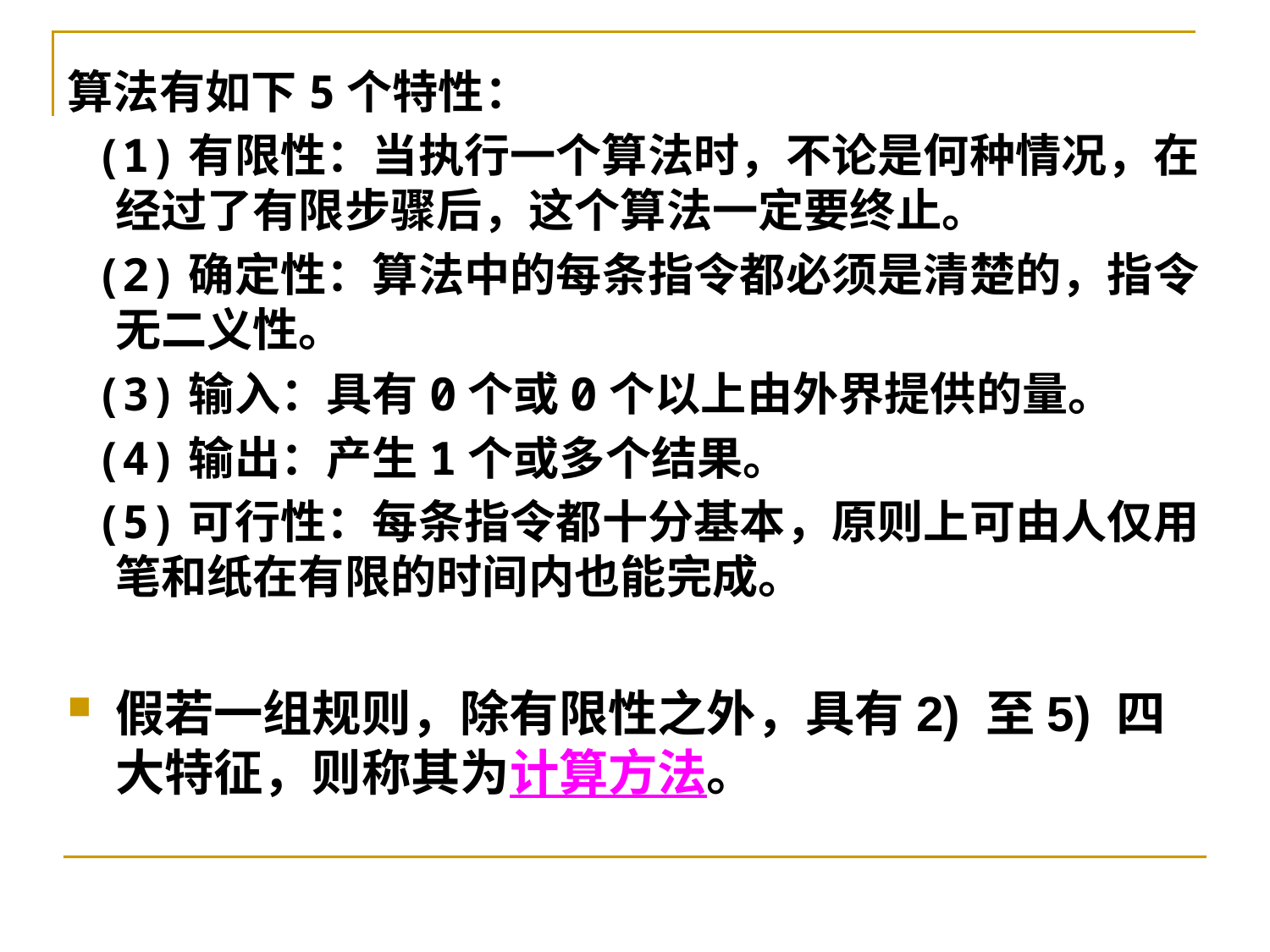

算法有如下5个特性：
 (1)有限性：当执行一个算法时，不论是何种情况，在经过了有限步骤后，这个算法一定要终止。
 (2)确定性：算法中的每条指令都必须是清楚的，指令无二义性。
 (3)输入：具有0个或0个以上由外界提供的量。
 (4)输出：产生1个或多个结果。
 (5)可行性：每条指令都十分基本，原则上可由人仅用笔和纸在有限的时间内也能完成。

假若一组规则，除有限性之外，具有2) 至5) 四大特征，则称其为计算方法。